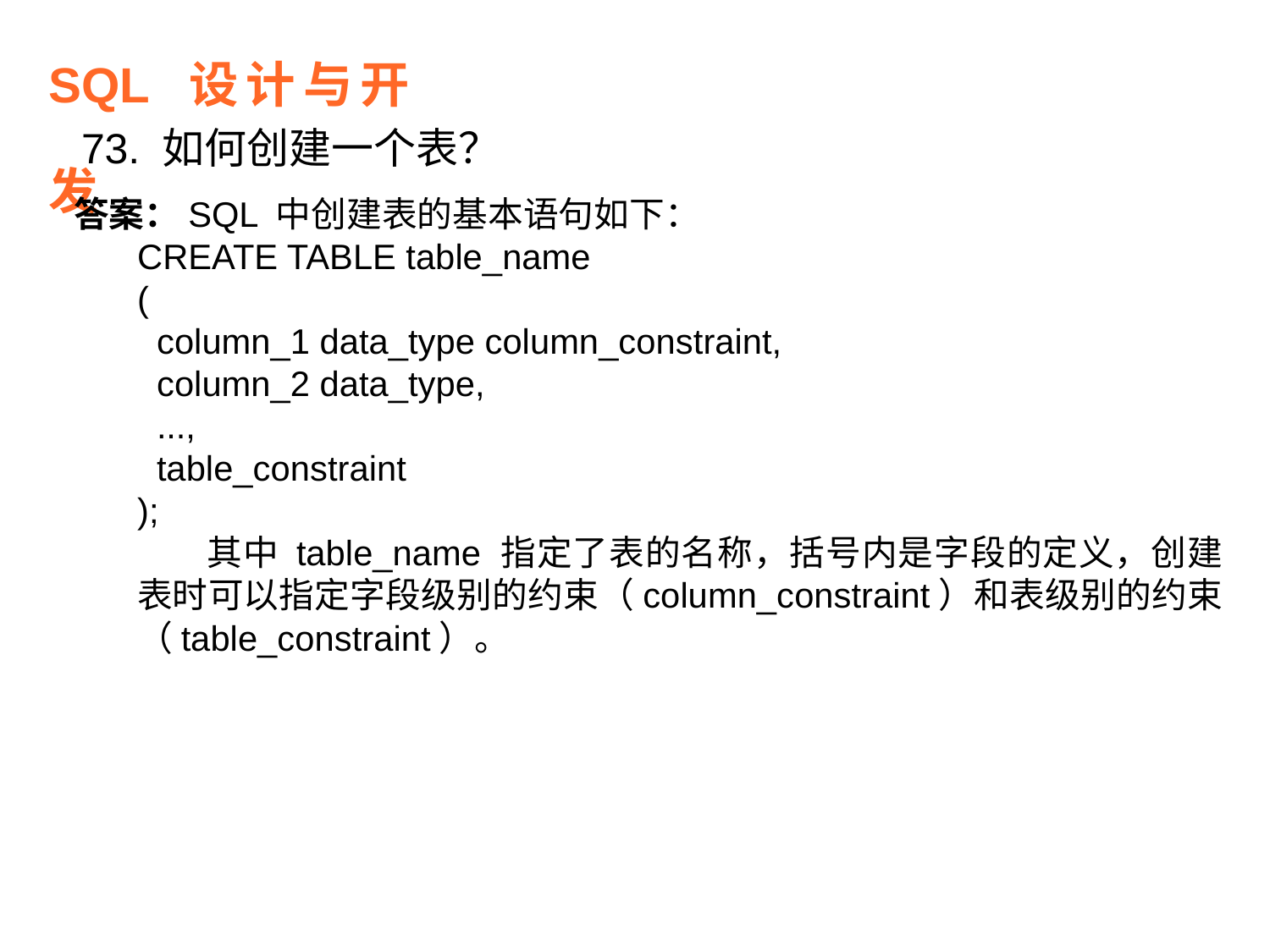

SQL 设计与开发
73. 如何创建一个表？
答案：SQL 中创建表的基本语句如下：
CREATE TABLE table_name
(
  column_1 data_type column_constraint,
  column_2 data_type,
  ...,
  table_constraint
);
       其中 table_name 指定了表的名称，括号内是字段的定义，创建表时可以指定字段级别的约束（column_constraint）和表级别的约束（table_constraint）。